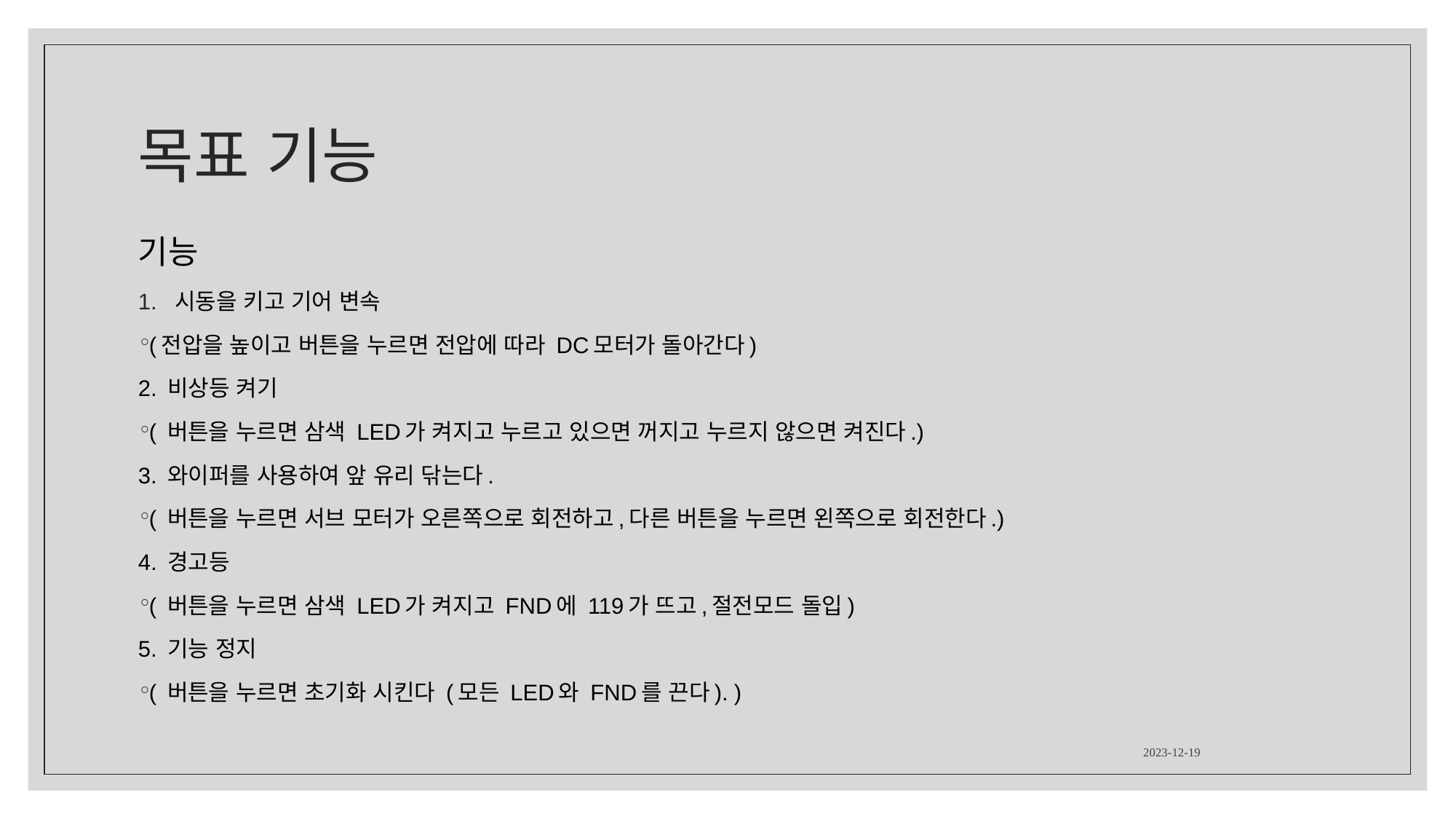

# 목표 기능
기능
시동을 키고 기어 변속
(전압을 높이고 버튼을 누르면 전압에 따라 DC모터가 돌아간다)
2. 비상등 켜기
( 버튼을 누르면 삼색 LED가 켜지고 누르고 있으면 꺼지고 누르지 않으면 켜진다.)
3. 와이퍼를 사용하여 앞 유리 닦는다.
( 버튼을 누르면 서브 모터가 오른쪽으로 회전하고,다른 버튼을 누르면 왼쪽으로 회전한다.)
4. 경고등
( 버튼을 누르면 삼색 LED가 켜지고 FND에 119가 뜨고,절전모드 돌입)
5. 기능 정지
( 버튼을 누르면 초기화 시킨다 (모든 LED와 FND를 끈다). )

2023-12-19